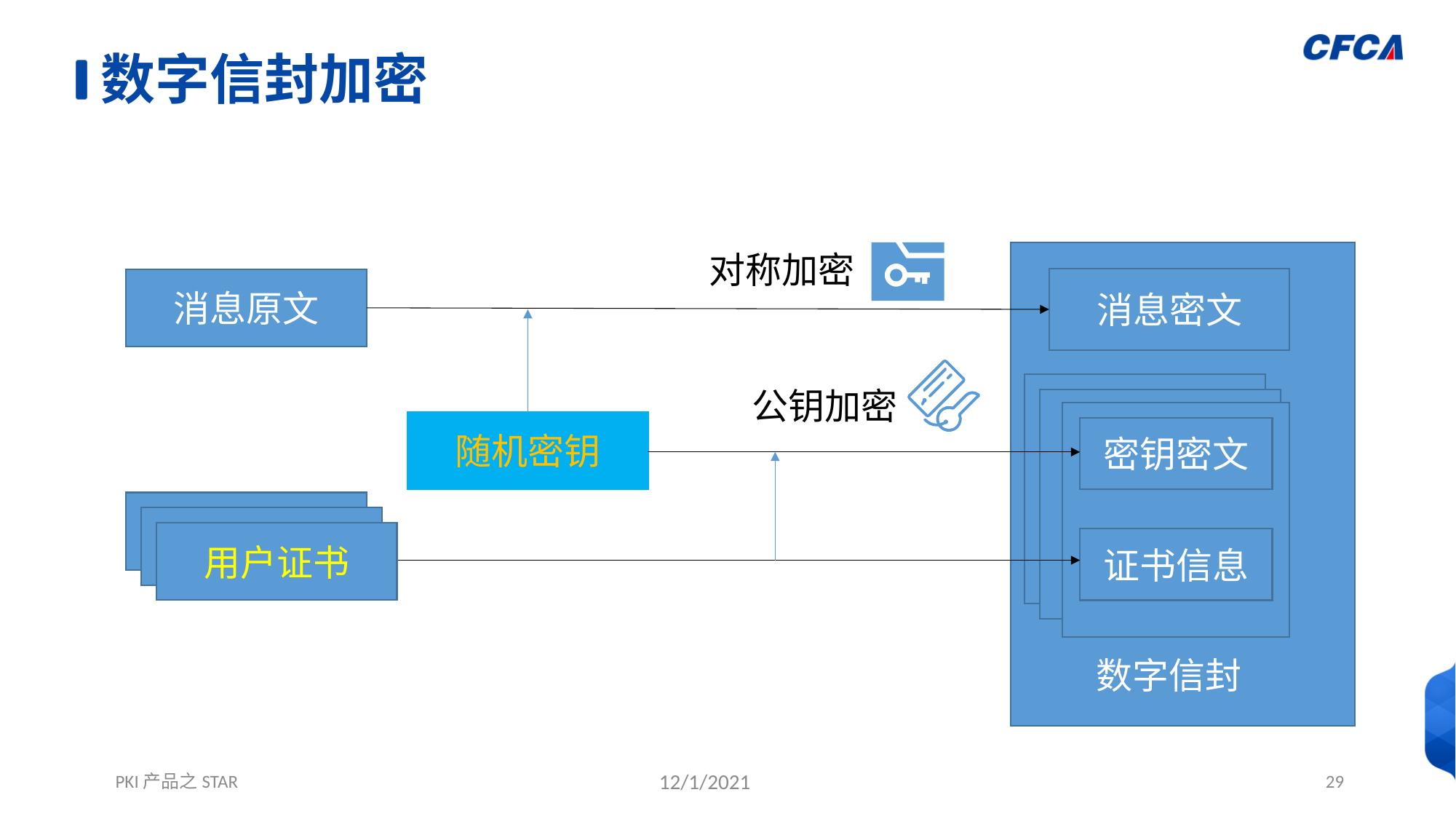

# 数字信封加密
对称加密

消息密文
消息原文
公钥加密

密钥密文
随机密钥
密钥密文
密钥密文
用户证书
证书信息
用户证书
证书信息
用户证书
证书信息
数字信封
PKI产品之STAR
12/1/2021
29